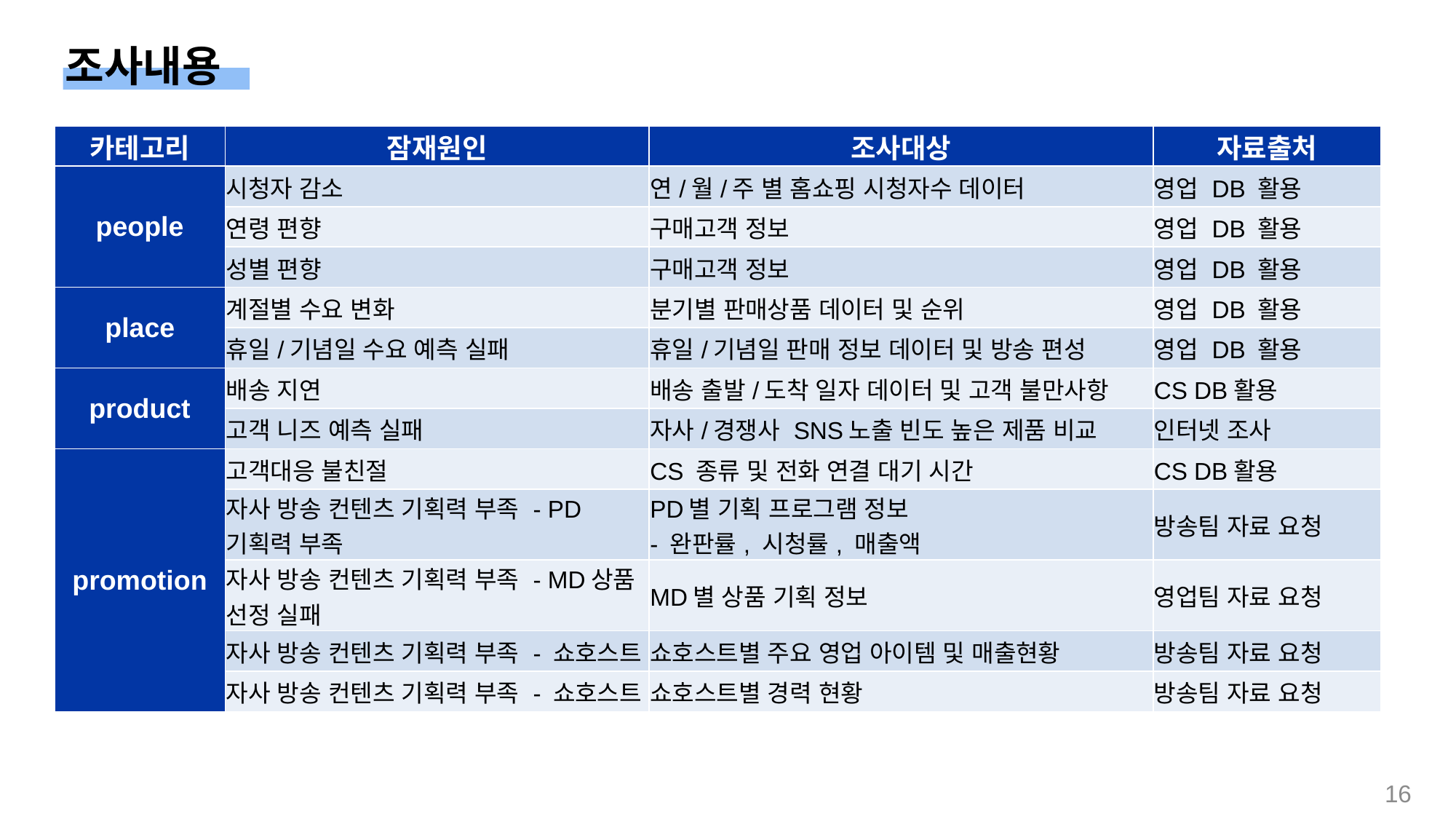

조사내용

| 카테고리 | 잠재원인 | 조사대상 | 자료출처 |
| --- | --- | --- | --- |
| people | 시청자 감소 | 연/월/주 별 홈쇼핑 시청자수 데이터 | 영업 DB 활용 |
| people | 연령 편향 | 구매고객 정보 | 영업 DB 활용 |
| people | 성별 편향 | 구매고객 정보 | 영업 DB 활용 |
| place | 계절별 수요 변화 | 분기별 판매상품 데이터 및 순위 | 영업 DB 활용 |
| place | 휴일/기념일 수요 예측 실패 | 휴일/기념일 판매 정보 데이터 및 방송 편성 | 영업 DB 활용 |
| product | 배송 지연 | 배송 출발/도착 일자 데이터 및 고객 불만사항 | CS DB활용 |
| product | 고객 니즈 예측 실패 | 자사/경쟁사 SNS노출 빈도 높은 제품 비교 | 인터넷 조사 |
| promotion | 고객대응 불친절 | CS 종류 및 전화 연결 대기 시간 | CS DB활용 |
| promotion | 자사 방송 컨텐츠 기획력 부족 - PD기획력 부족 | PD별 기획 프로그램 정보 - 완판률, 시청률, 매출액 | 방송팀 자료 요청 |
| promotion | 자사 방송 컨텐츠 기획력 부족 - MD상품 선정 실패 | MD별 상품 기획 정보 | 영업팀 자료 요청 |
| promotion | 자사 방송 컨텐츠 기획력 부족 - 쇼호스트 | 쇼호스트별 주요 영업 아이템 및 매출현황 | 방송팀 자료 요청 |
| promotion | 자사 방송 컨텐츠 기획력 부족 - 쇼호스트 | 쇼호스트별 경력 현황 | 방송팀 자료 요청 |
16